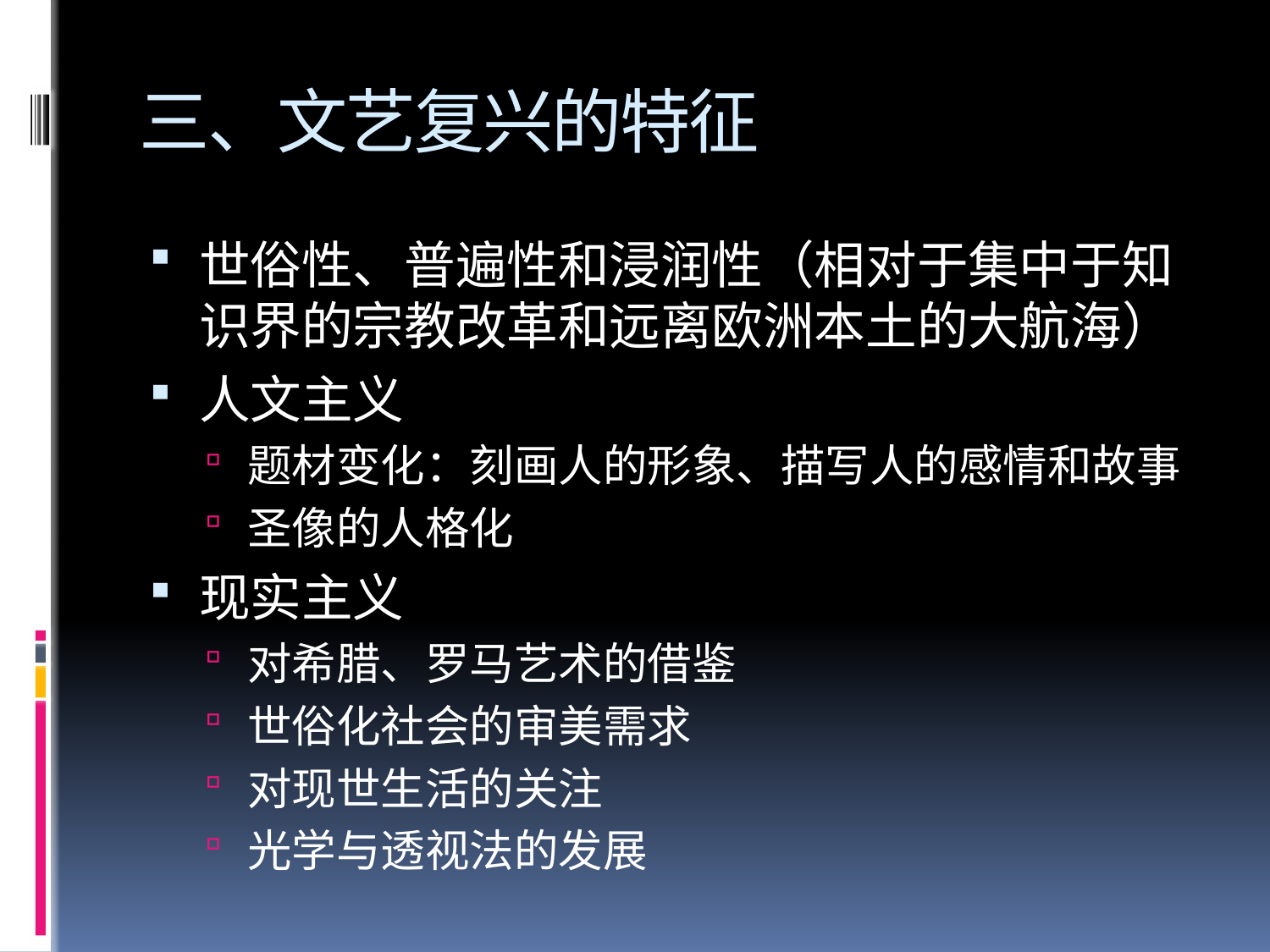

# 三、文艺复兴的特征
世俗性、普遍性和浸润性（相对于集中于知识界的宗教改革和远离欧洲本土的大航海）
人文主义
题材变化：刻画人的形象、描写人的感情和故事
圣像的人格化
现实主义
对希腊、罗马艺术的借鉴
世俗化社会的审美需求
对现世生活的关注
光学与透视法的发展